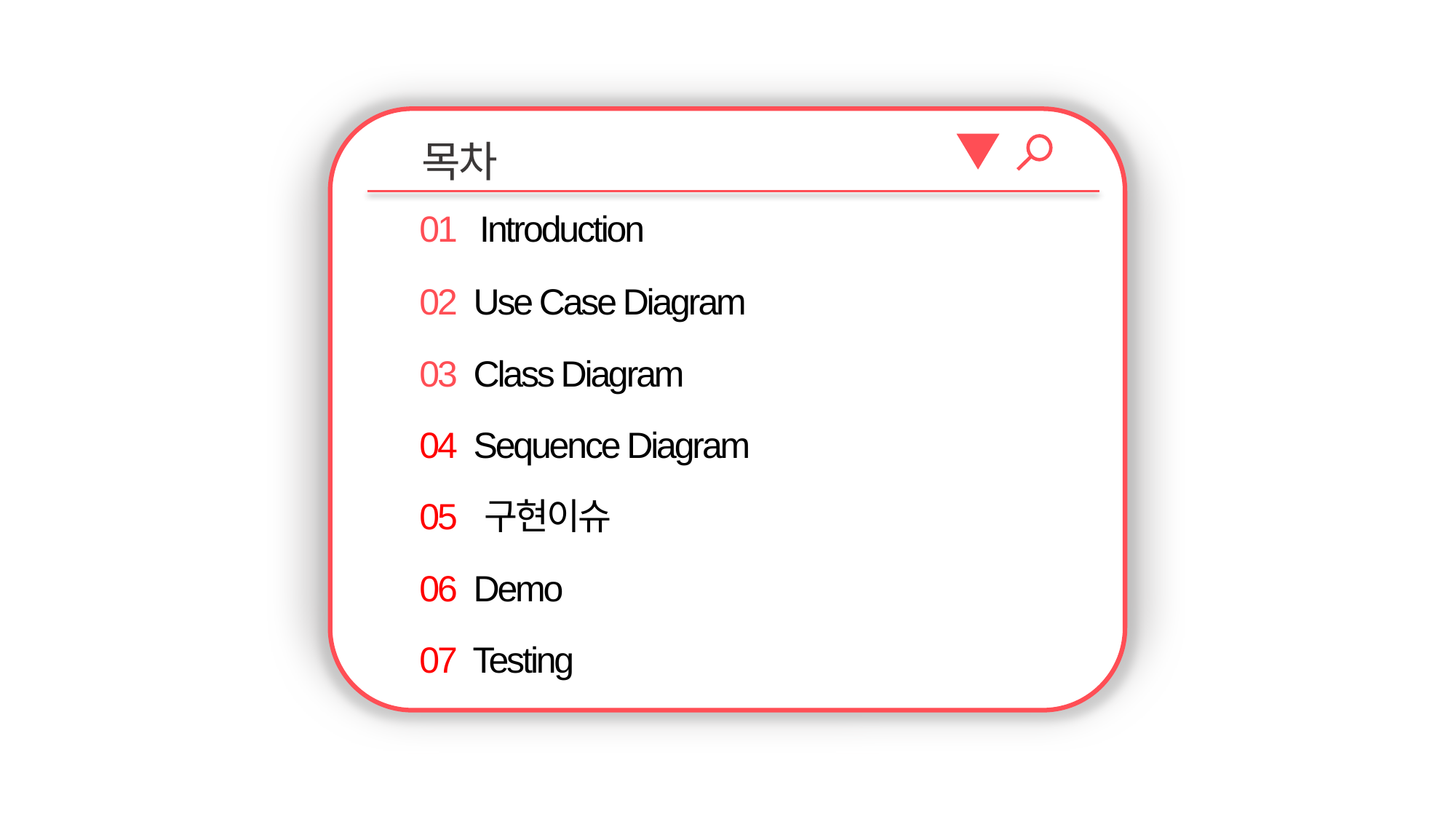

목차

01  Introduction
02  Use Case Diagram
03  Class Diagram
04  Sequence Diagram
05  구현이슈
06  Demo
07  Testing